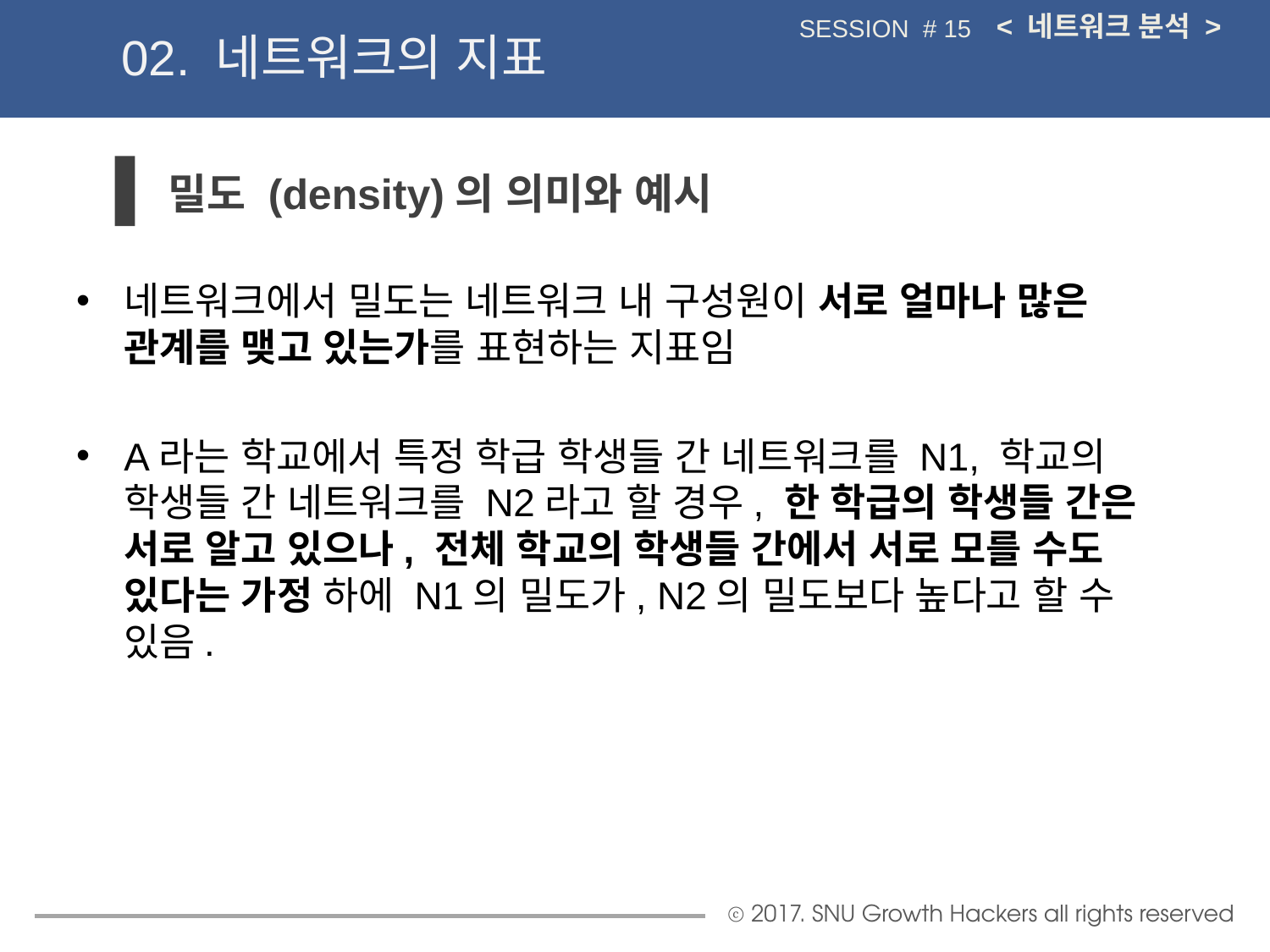

< 네트워크 분석 >
SESSION  # 15
02. 네트워크의 지표

밀도 (density)의 의미와 예시
네트워크에서 밀도는 네트워크 내 구성원이 서로 얼마나 많은 관계를 맺고 있는가를 표현하는 지표임

A라는 학교에서 특정 학급 학생들 간 네트워크를 N1, 학교의 학생들 간 네트워크를 N2라고 할 경우, 한 학급의 학생들 간은 서로 알고 있으나, 전체 학교의 학생들 간에서 서로 모를 수도 있다는 가정 하에 N1의 밀도가, N2의 밀도보다 높다고 할 수 있음.

ⓒ 2017. SNU Growth Hackers all rights reserved